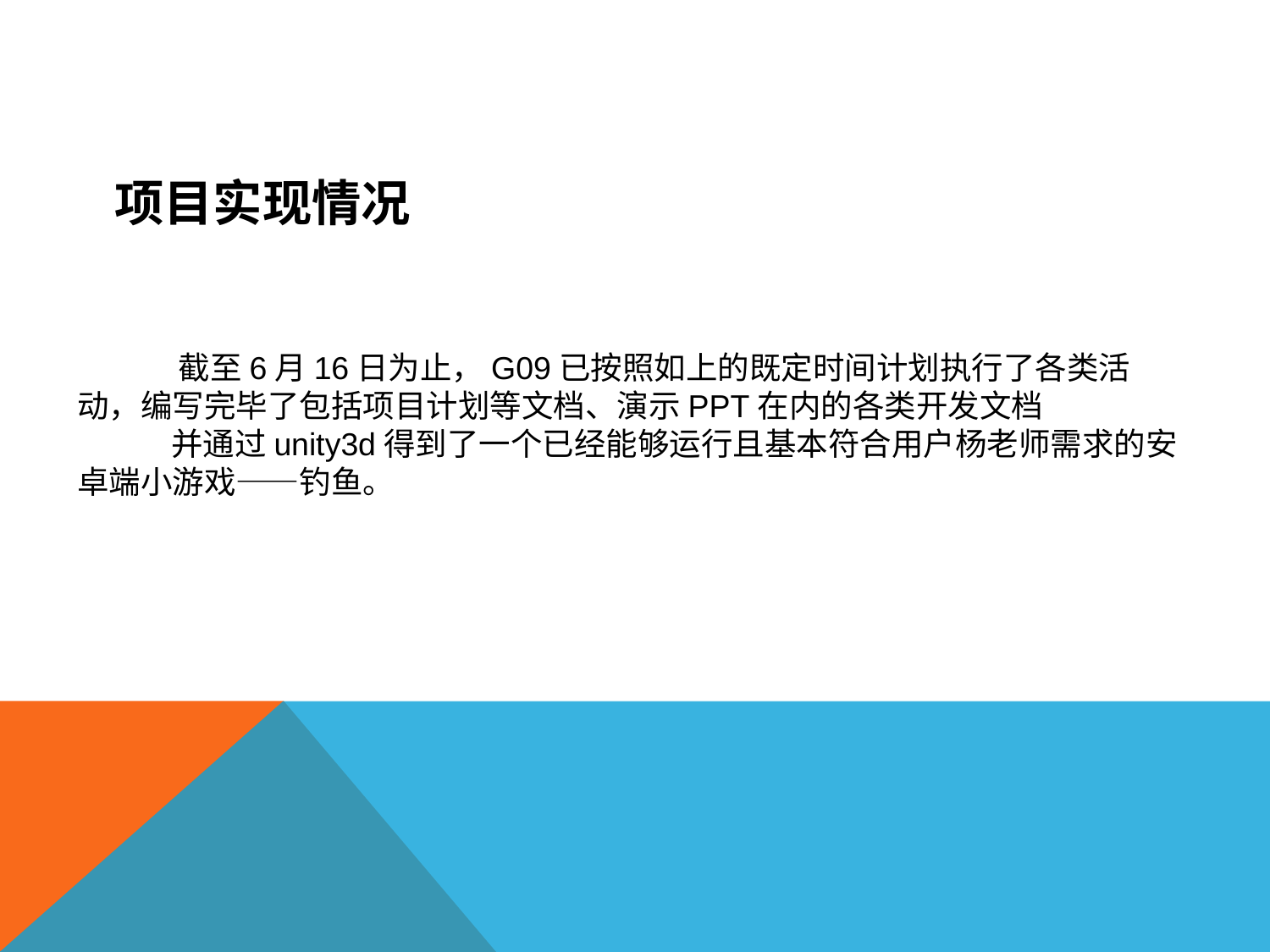

项目实现情况
             截至6月16日为止，G09已按照如上的既定时间计划执行了各类活动，编写完毕了包括项目计划等文档、演示PPT在内的各类开发文档
            并通过unity3d得到了一个已经能够运行且基本符合用户杨老师需求的安卓端小游戏——钓鱼。